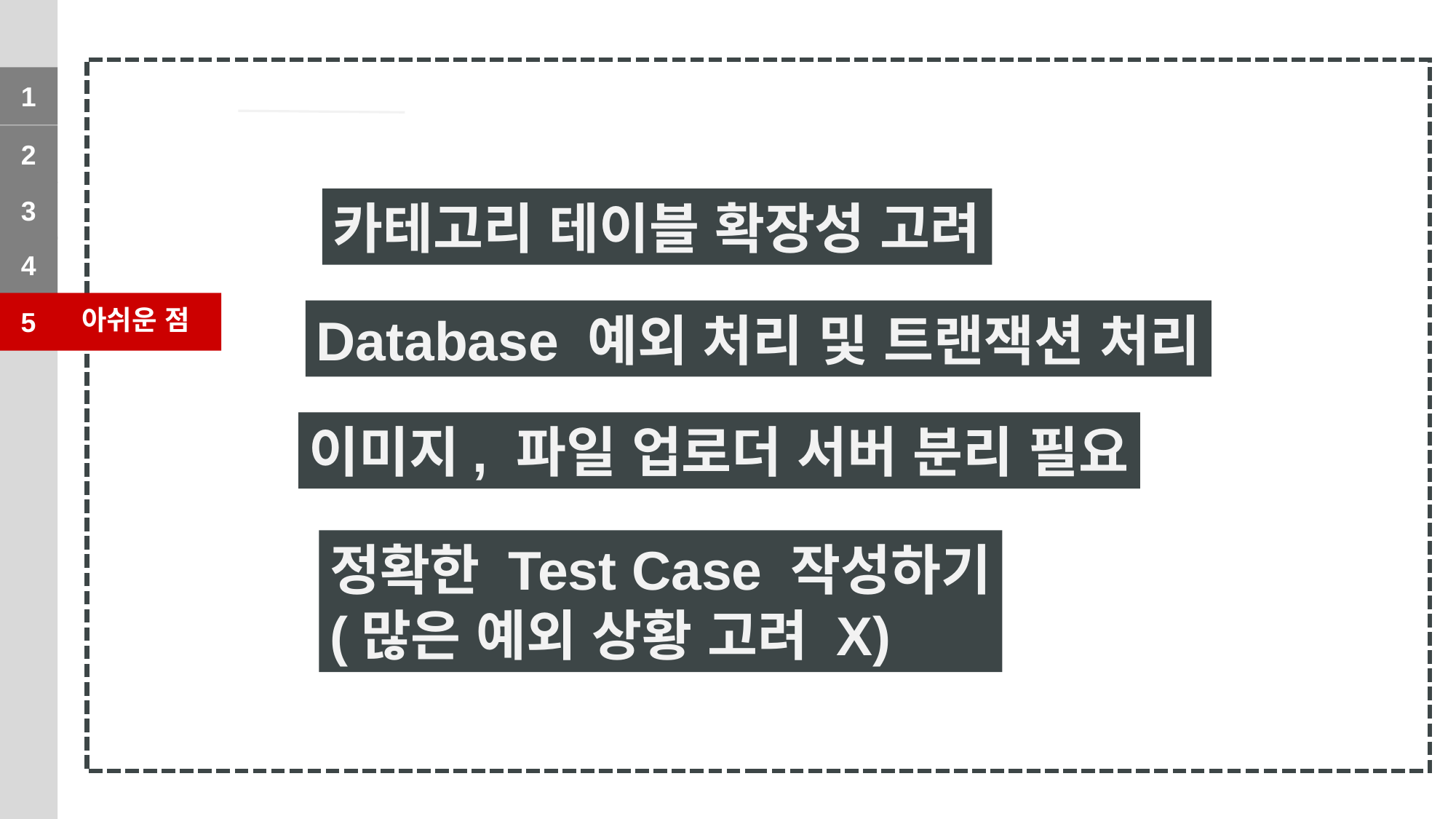

1

2

3
카테고리 테이블 확장성 고려
Database 예외 처리 및 트랜잭션 처리
이미지, 파일 업로더 서버 분리 필요
정확한 Test Case 작성하기
(많은 예외 상황 고려 X)

4

아쉬운 점
5